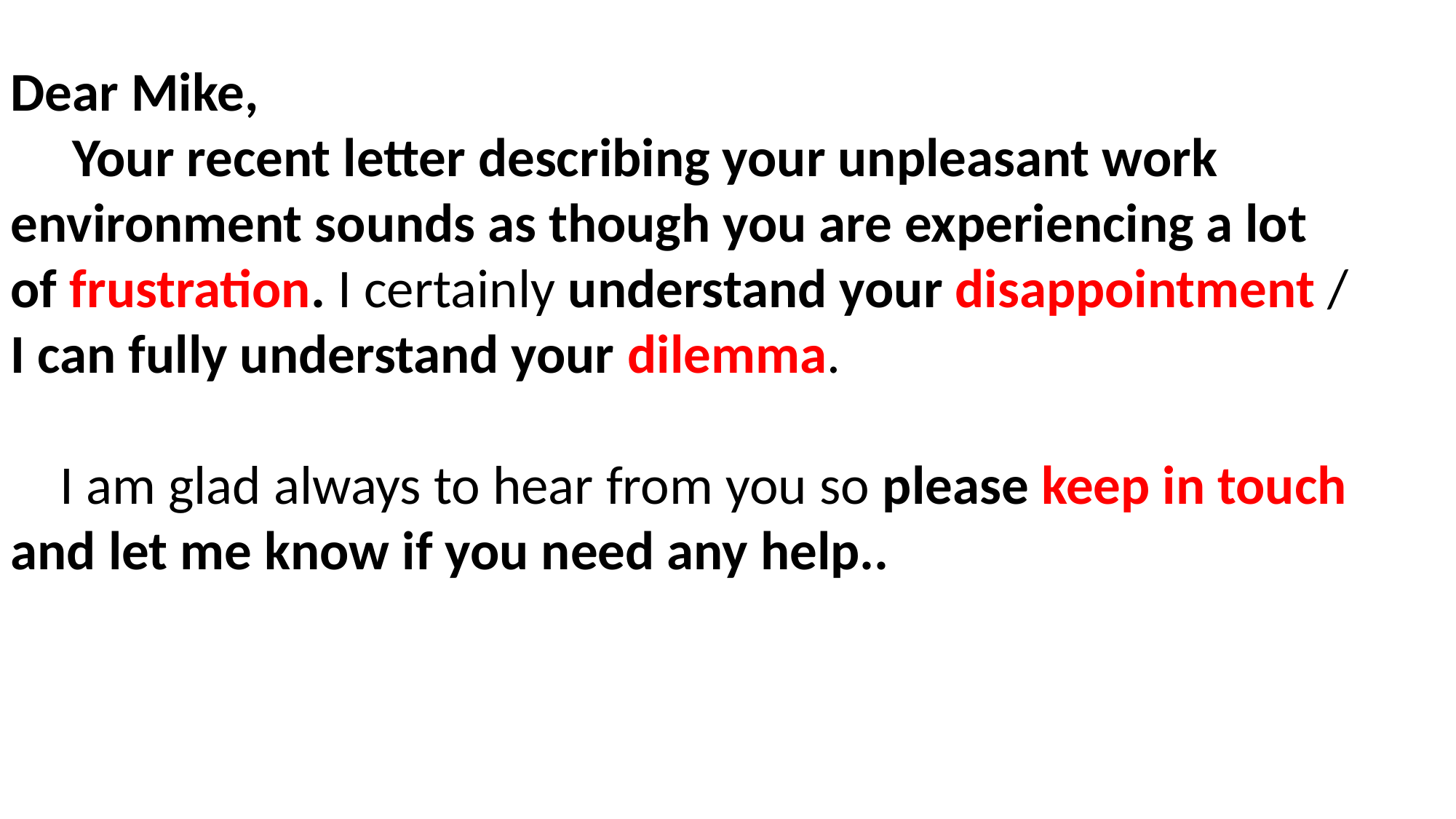

Dear Mike,
     Your recent letter describing your unpleasant work environment sounds as though you are experiencing a lot of frustration. I certainly understand your disappointment / I can fully understand your dilemma.

    I am glad always to hear from you so please keep in touch and let me know if you need any help..
高中   英语